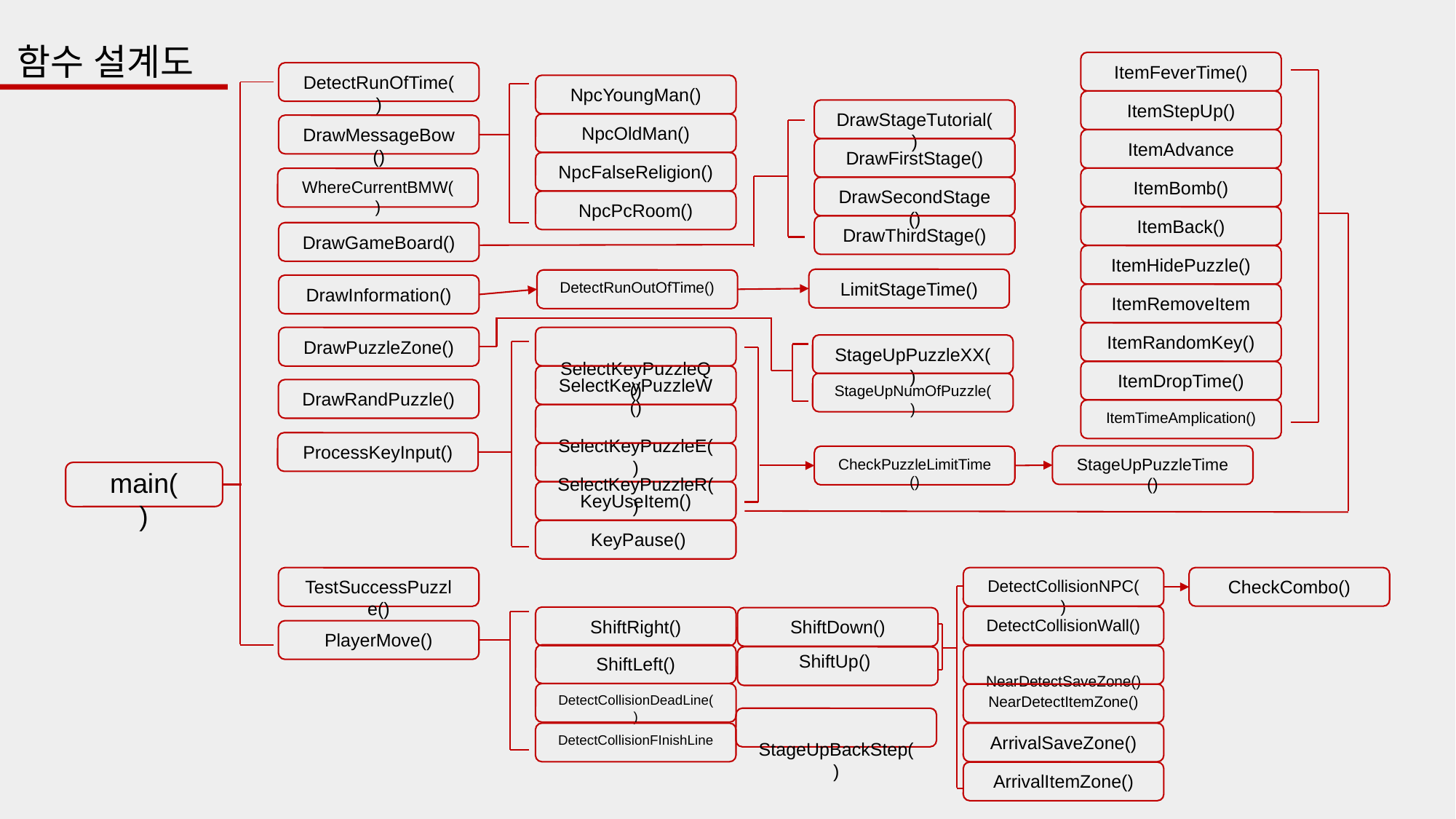

함수 설계도

ItemFeverTime()

ItemStepUp()

ItemAdvance

ItemBomb()

ItemBack()

ItemHidePuzzle()

ItemRemoveItem

ItemRandomKey()

ItemDropTime()

ItemTimeAmplication()

DetectRunOfTime()

NpcYoungMan()

NpcOldMan()

NpcFalseReligion()

NpcPcRoom()

DrawStageTutorial()

DrawFirstStage()

DrawSecondStage()

DrawThirdStage()

DrawMessageBow()

WhereCurrentBMW()

DrawGameBoard()

LimitStageTime()

DetectRunOutOfTime()

DrawInformation()

 SelectKeyPuzzleQ()

SelectKeyPuzzleW()

 SelectKeyPuzzleE()

 SelectKeyPuzzleR()

DrawPuzzleZone()

StageUpPuzzleXX()

StageUpNumOfPuzzle()

DrawRandPuzzle()

ProcessKeyInput()

StageUpPuzzleTime()

CheckPuzzleLimitTime()
main()

KeyUseItem()

 KeyPause()

CheckCombo()

DetectCollisionNPC()

DetectCollisionWall()

 NearDetectSaveZone()

NearDetectItemZone()

ArrivalSaveZone()

ArrivalItemZone()

TestSuccessPuzzle()

ShiftRight()

ShiftDown()

PlayerMove()
ShiftUp()

ShiftLeft()

DetectCollisionDeadLine()

 StageUpBackStep()

DetectCollisionFInishLine